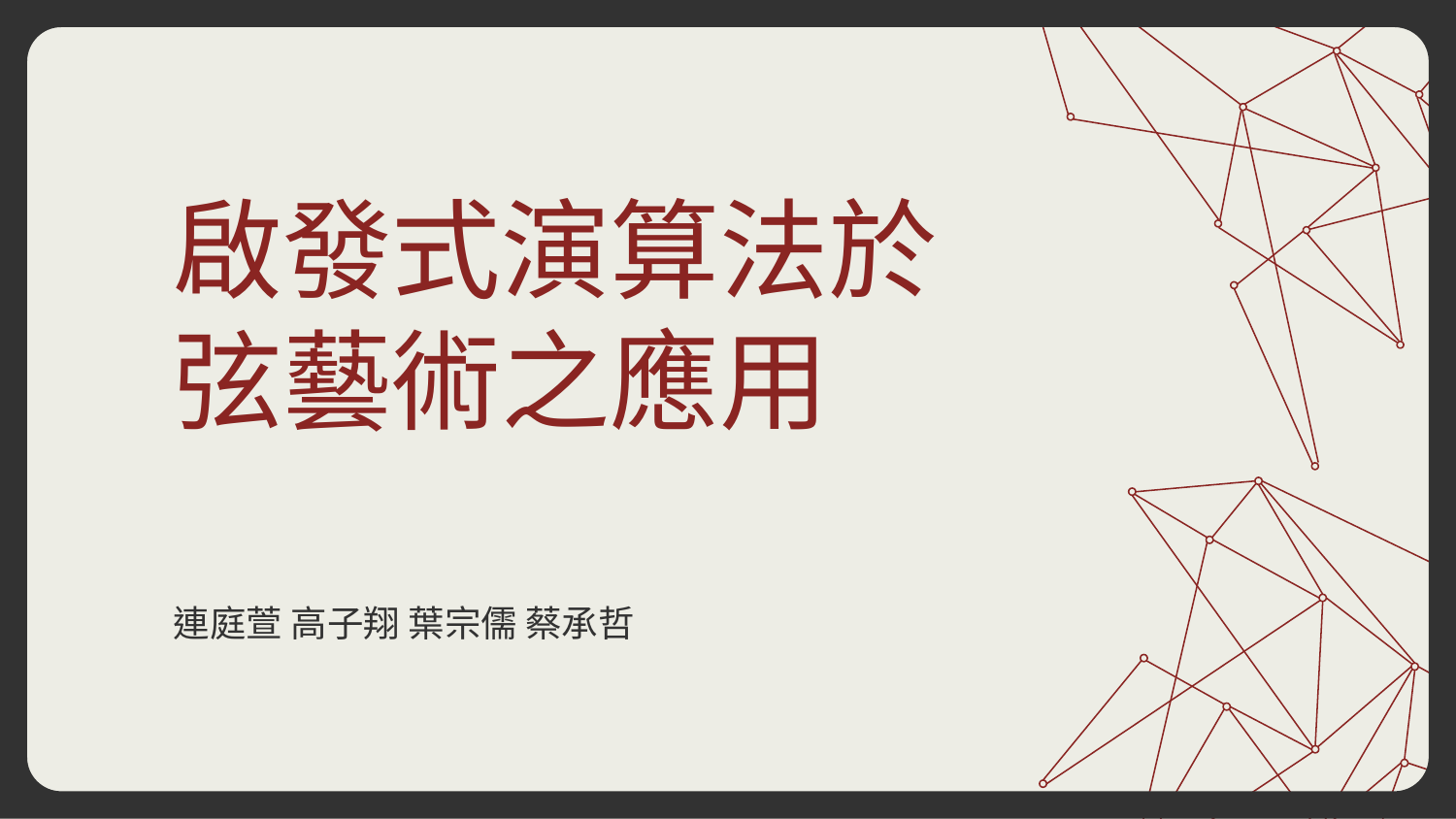

# 啟發式演算法於 弦藝術之應用
連庭萱 高子翔 葉宗儒 蔡承哲